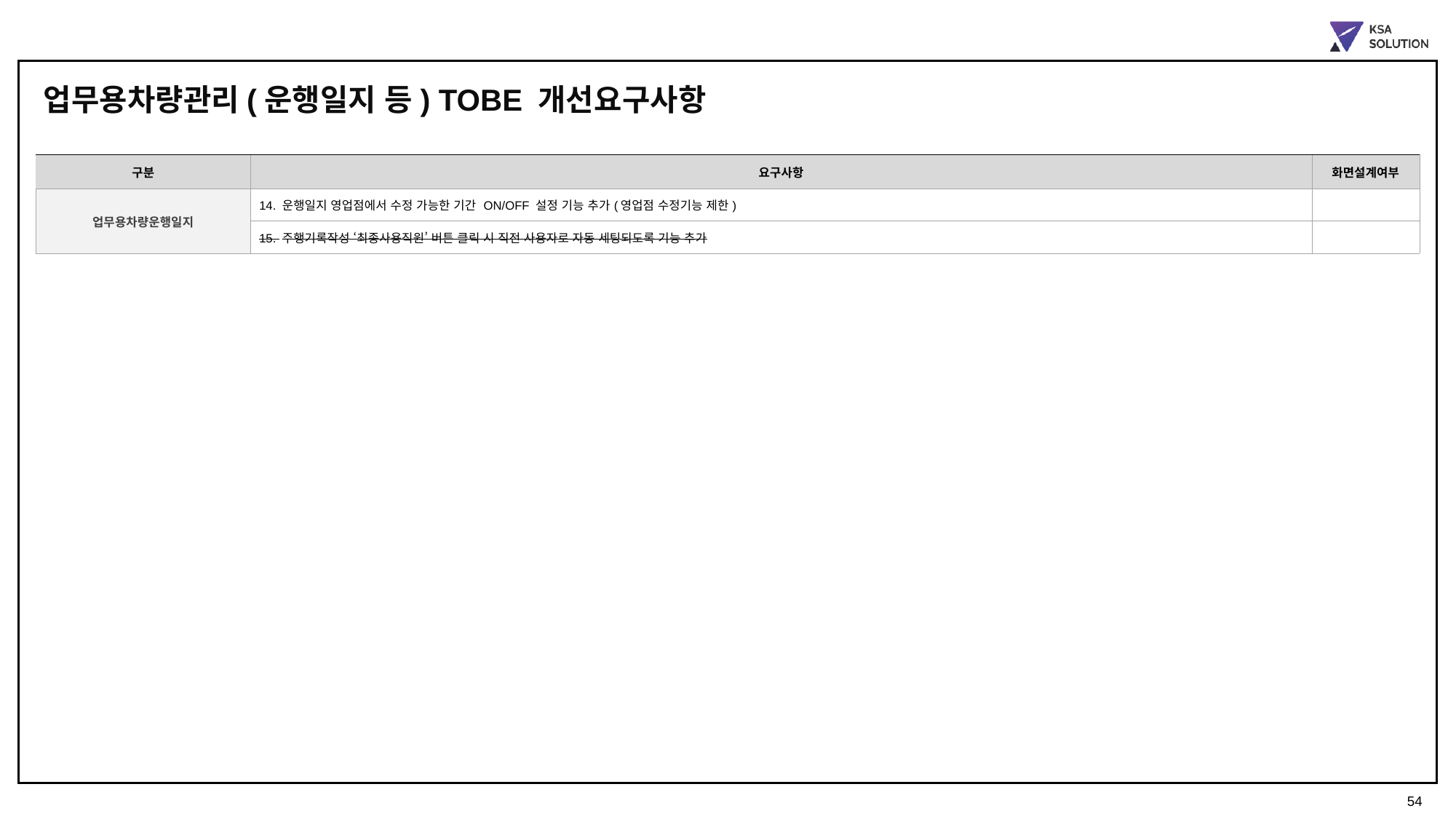

업무용차량관리(운행일지 등) TOBE 개선요구사항
| 구분 | 요구사항 | 화면설계여부 |
| --- | --- | --- |
| 업무용차량운행일지 | 14. 운행일지 영업점에서 수정 가능한 기간 ON/OFF 설정 기능 추가(영업점 수정기능 제한) |  |
|  | 15. 주행기록작성 ‘최종사용직원’ 버튼 클릭 시 직전 사용자로 자동 세팅되도록 기능 추가 |  |